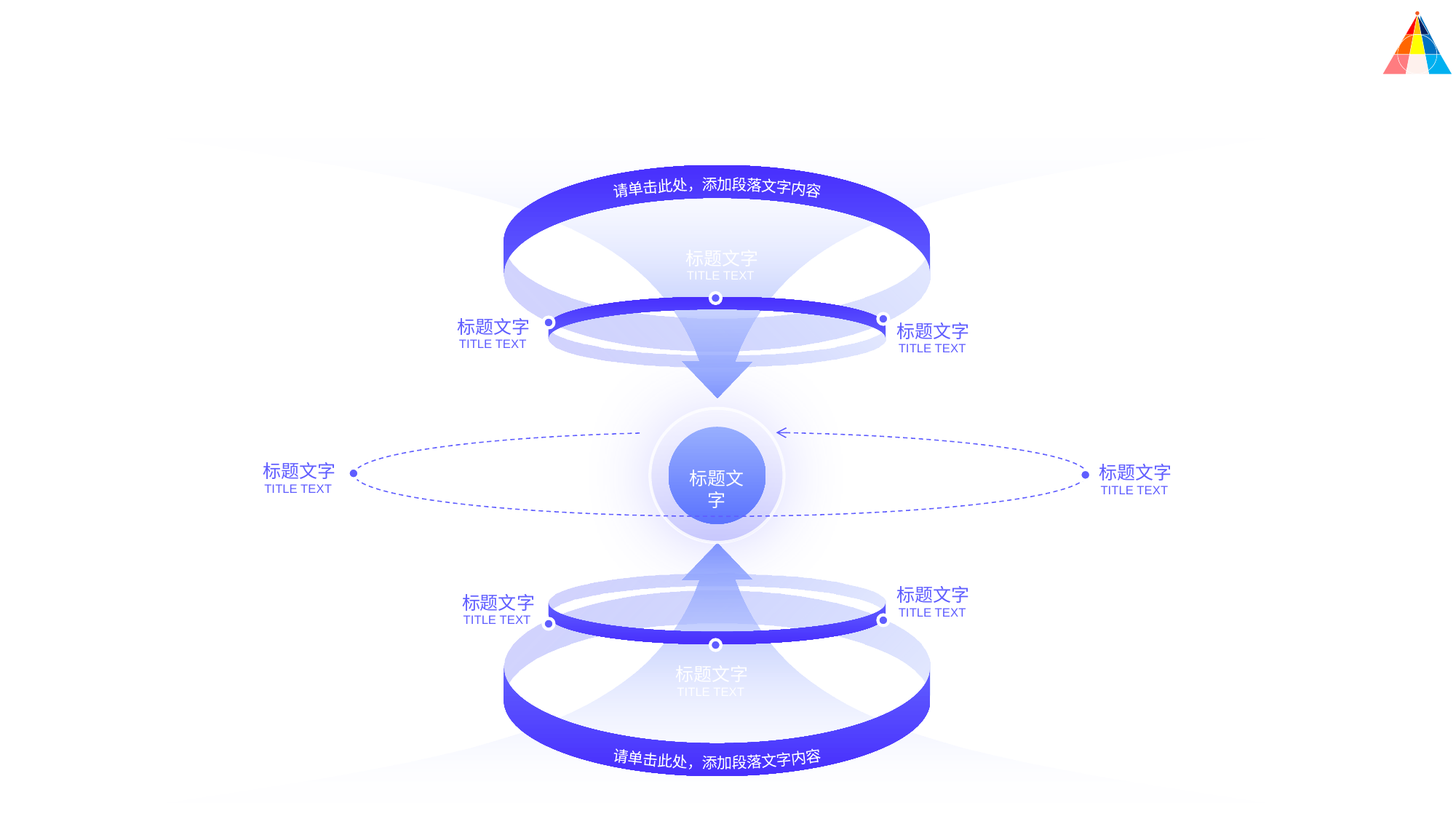

请单击此处，添加段落文字内容
标题文字
TITLE TEXT

标题文字

标题文字

TITLE TEXT
TITLE TEXT

标题文字

标题文字
标题文字

TITLE TEXT
TITLE TEXT

请单击此处，添加段落文字内容

标题文字
标题文字
TITLE TEXT
TITLE TEXT

标题文字
TITLE TEXT